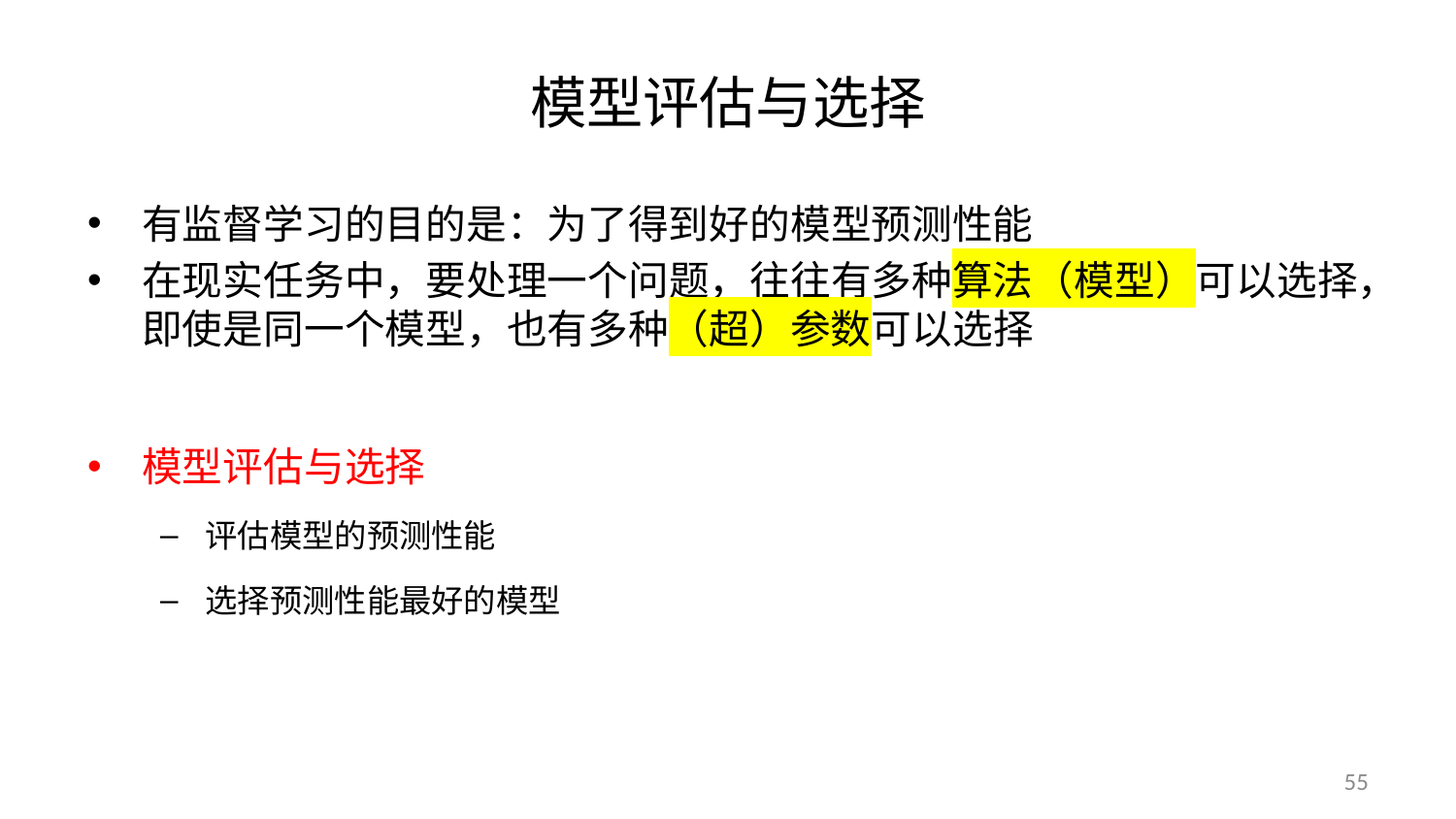

# 模型评估与选择
有监督学习的目的是：为了得到好的模型预测性能
在现实任务中，要处理一个问题，往往有多种算法（模型）可以选择，即使是同一个模型，也有多种（超）参数可以选择

模型评估与选择
评估模型的预测性能
选择预测性能最好的模型

55